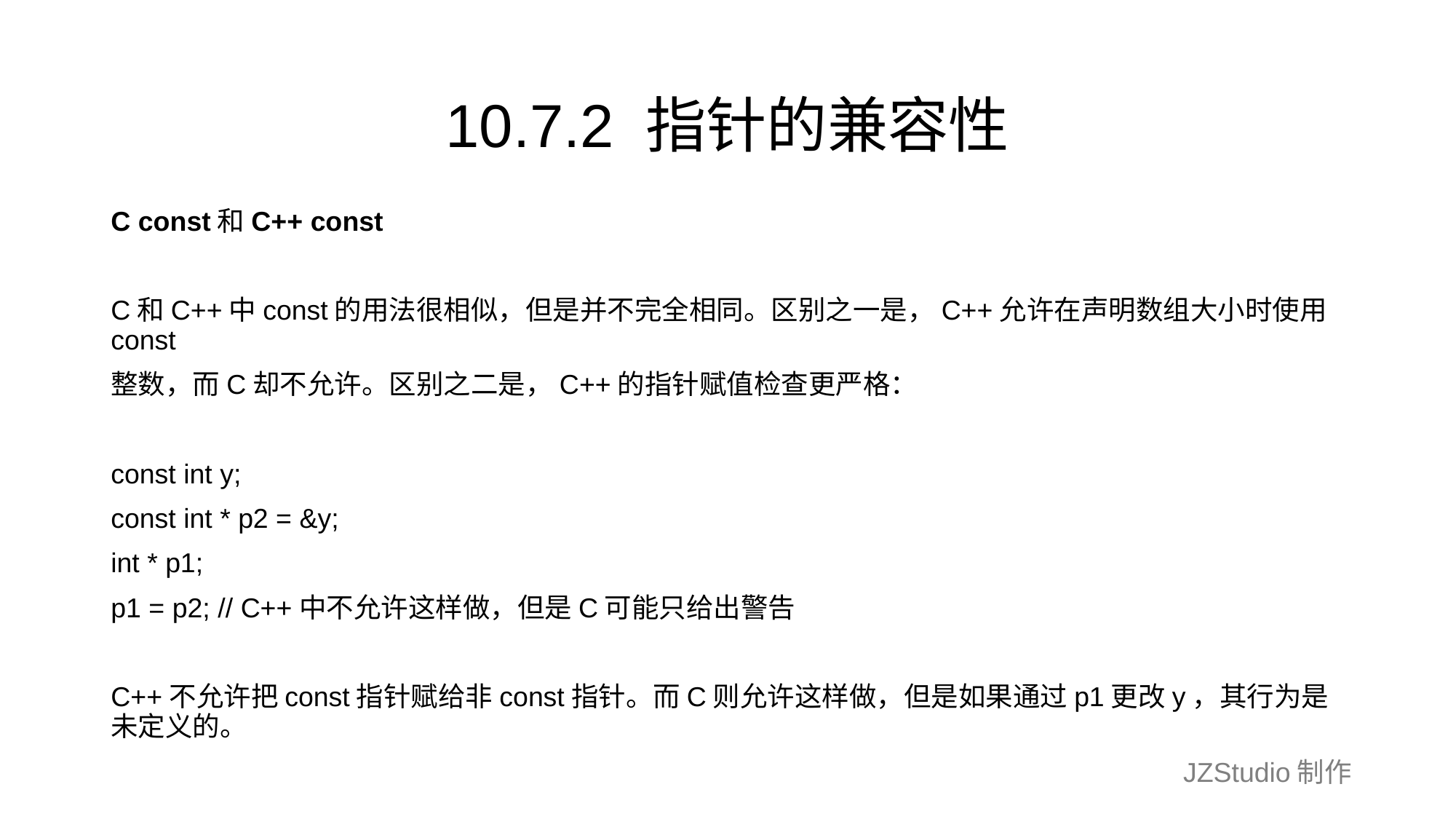

# 10.7.2 指针的兼容性
C const和C++ const

C和C++中const的用法很相似，但是并不完全相同。区别之一是，C++允许在声明数组大小时使用const
整数，而C却不允许。区别之二是，C++的指针赋值检查更严格：

const int y;
const int * p2 = &y;
int * p1;
p1 = p2; // C++中不允许这样做，但是C可能只给出警告

C++不允许把const指针赋给非const指针。而C则允许这样做，但是如果通过p1更改y，其行为是未定义的。